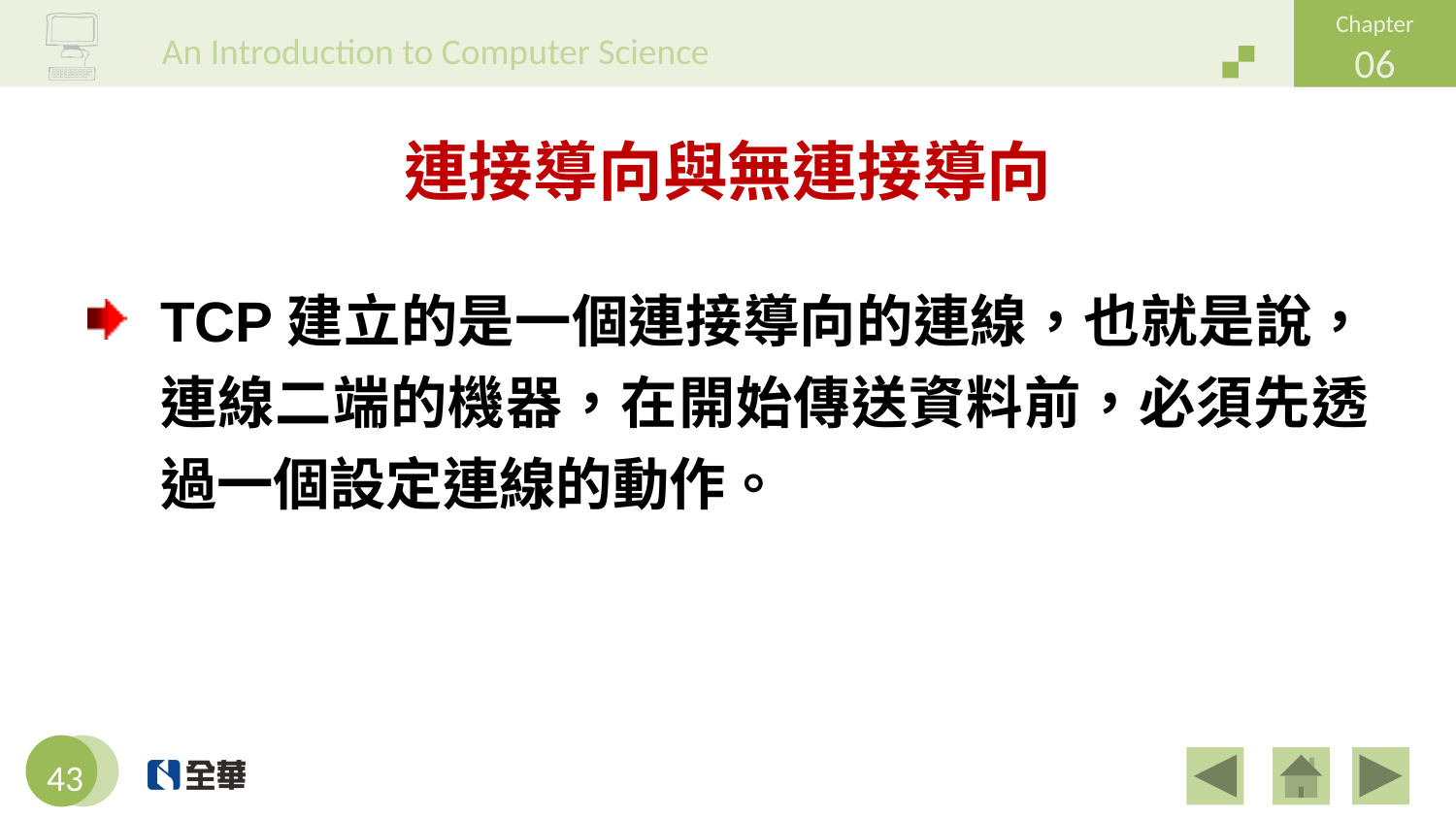

# 連接導向與無連接導向
TCP建立的是一個連接導向的連線，也就是說，連線二端的機器，在開始傳送資料前，必須先透過一個設定連線的動作。